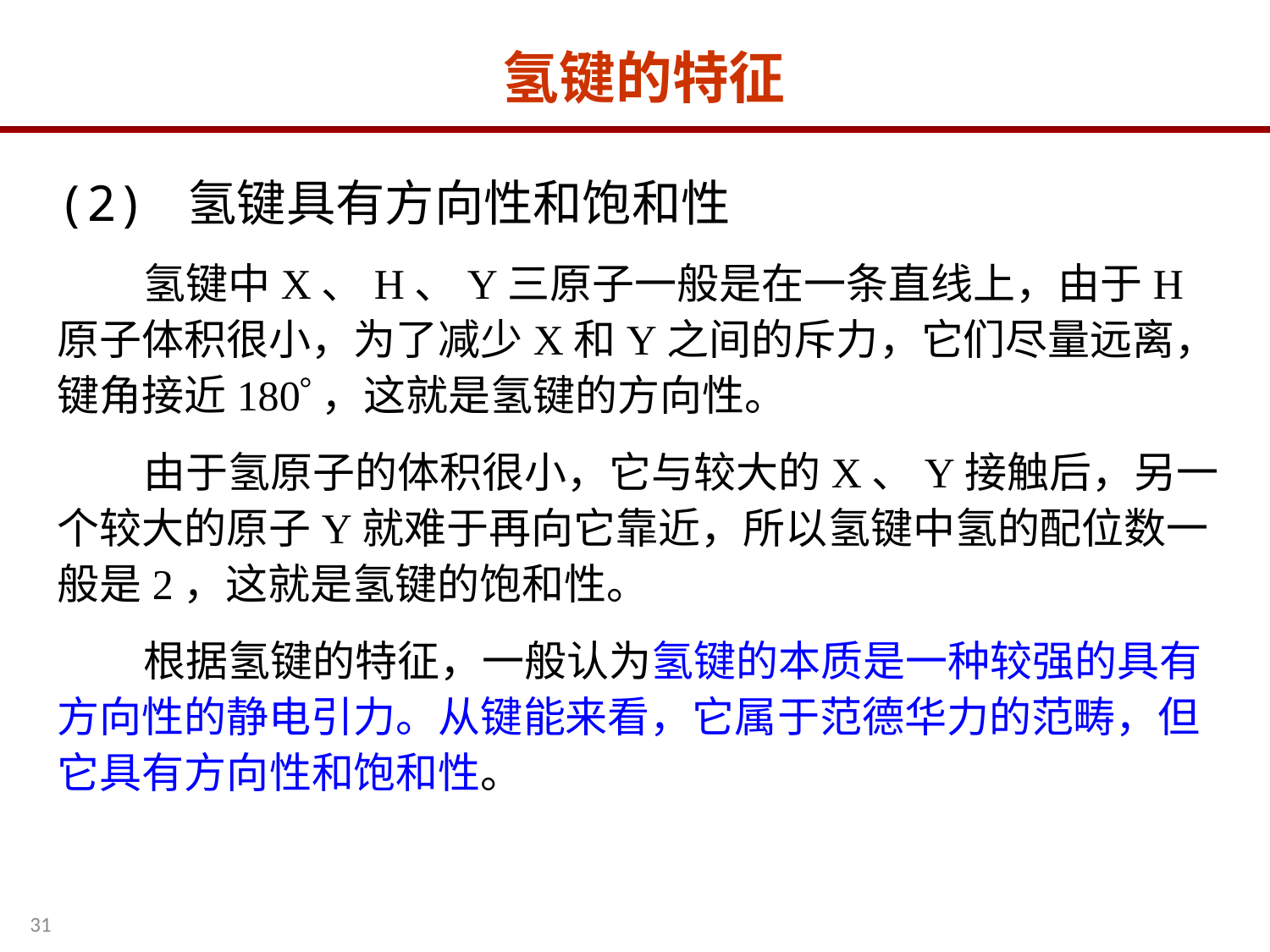

氢键的特征

(2) 氢键具有方向性和饱和性
        氢键中X、H、Y三原子一般是在一条直线上，由于H原子体积很小，为了减少X和Y之间的斥力，它们尽量远离，键角接近180°，这就是氢键的方向性。
        由于氢原子的体积很小，它与较大的X、Y接触后，另一个较大的原子Y就难于再向它靠近，所以氢键中氢的配位数一般是2，这就是氢键的饱和性。
        根据氢键的特征，一般认为氢键的本质是一种较强的具有方向性的静电引力。从键能来看，它属于范德华力的范畴，但它具有方向性和饱和性。
31